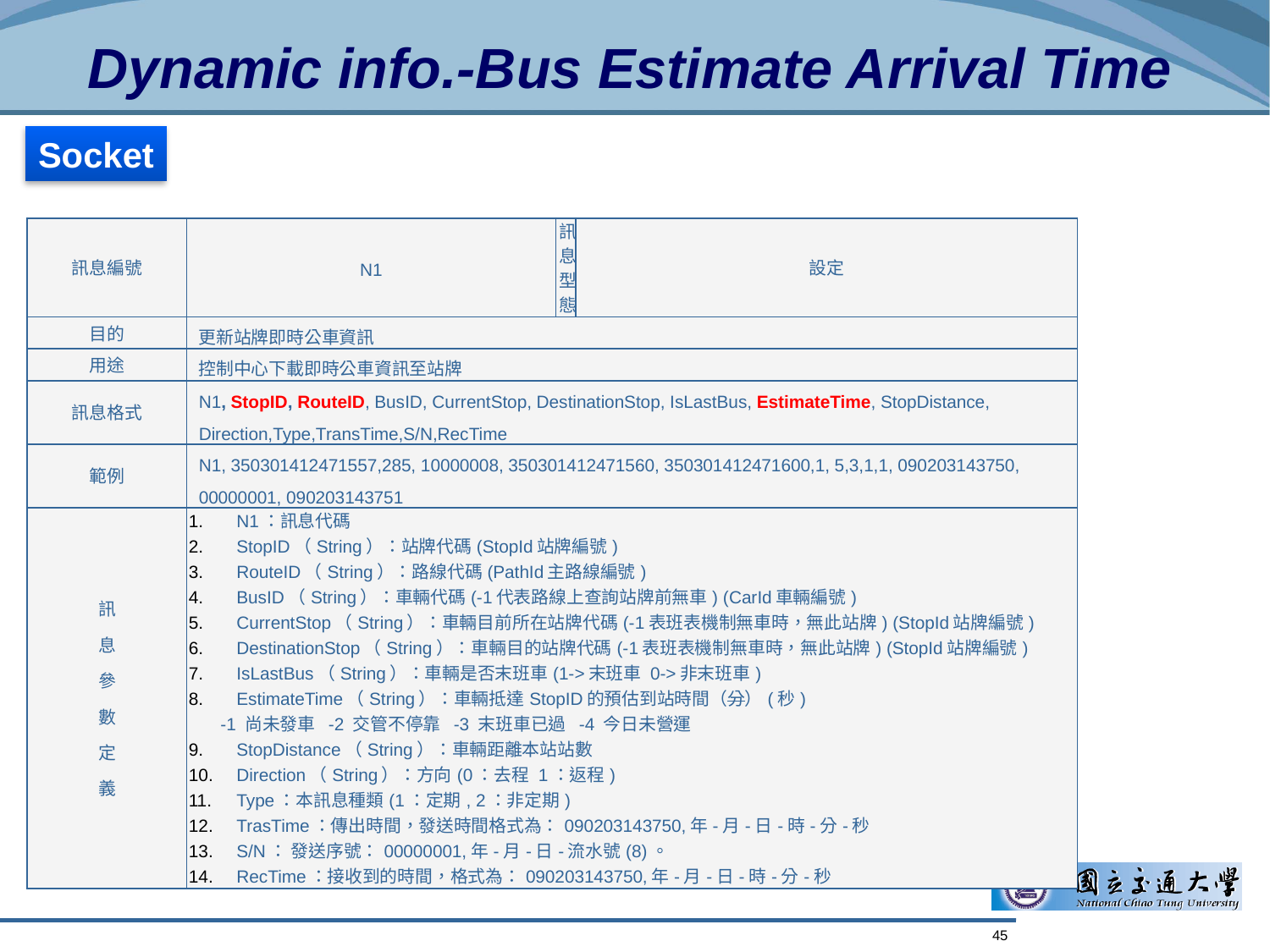

Dynamic info.-Bus Estimate Arrival Time
Socket
| 訊息編號 | N1 | 訊息型態 | 設定 |
| --- | --- | --- | --- |
| 目的 | 更新站牌即時公車資訊 |  |  |
| 用途 | 控制中心下載即時公車資訊至站牌 |  |  |
| 訊息格式 | N1, StopID, RouteID, BusID, CurrentStop, DestinationStop, IsLastBus, EstimateTime, StopDistance, Direction,Type,TransTime,S/N,RecTime |  |  |
| 範例 | N1, 350301412471557,285, 10000008, 350301412471560, 350301412471600,1, 5,3,1,1, 090203143750, 00000001, 090203143751 |  |  |
| 訊 息 參 數 定 義 | N1：訊息代碼 StopID（String）：站牌代碼(StopId站牌編號) RouteID（String）：路線代碼(PathId主路線編號) BusID（String）：車輛代碼(-1代表路線上查詢站牌前無車) (CarId車輛編號) CurrentStop（String）：車輛目前所在站牌代碼(-1表班表機制無車時，無此站牌) (StopId站牌編號) DestinationStop（String）：車輛目的站牌代碼(-1表班表機制無車時，無此站牌) (StopId站牌編號) IsLastBus（String）：車輛是否末班車(1->末班車 0->非末班車) EstimateTime（String）：車輛抵達StopID的預估到站時間（分）(秒) -1 尚未發車  -2 交管不停靠  -3 末班車已過  -4 今日未營運 StopDistance（String）：車輛距離本站站數 Direction（String）：方向(0：去程 1：返程) Type：本訊息種類(1：定期, 2：非定期) TrasTime：傳出時間，發送時間格式為：090203143750,年-月-日-時-分-秒 S/N： 發送序號：00000001,年-月-日-流水號(8)。 RecTime：接收到的時間，格式為：090203143750,年-月-日-時-分-秒 |  |  |
45